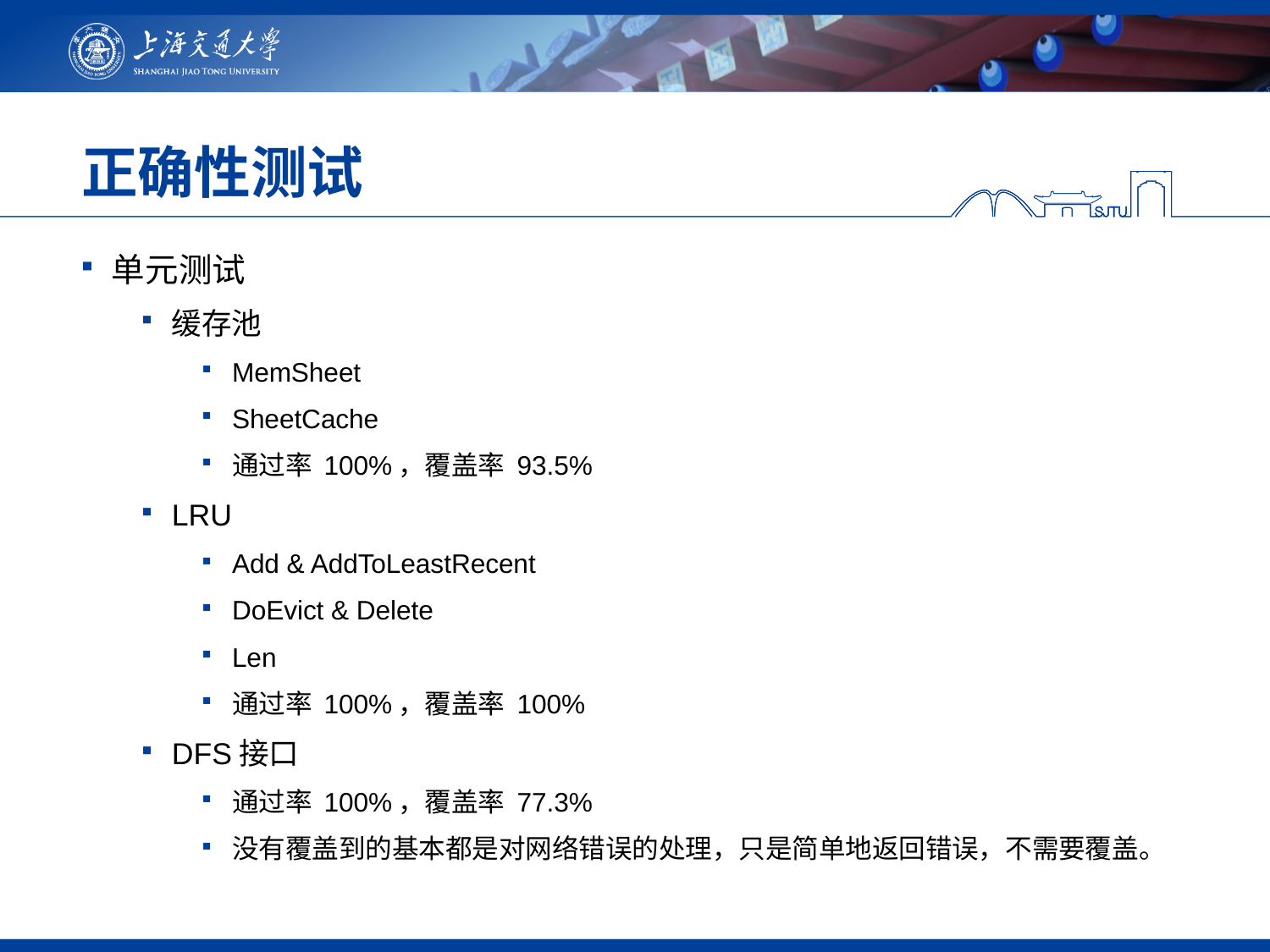

# 正确性测试
单元测试
缓存池
MemSheet
SheetCache
通过率 100%，覆盖率 93.5%
LRU
Add & AddToLeastRecent
DoEvict & Delete
Len
通过率 100%，覆盖率 100%
DFS接口
通过率 100%，覆盖率 77.3%
没有覆盖到的基本都是对网络错误的处理，只是简单地返回错误，不需要覆盖。